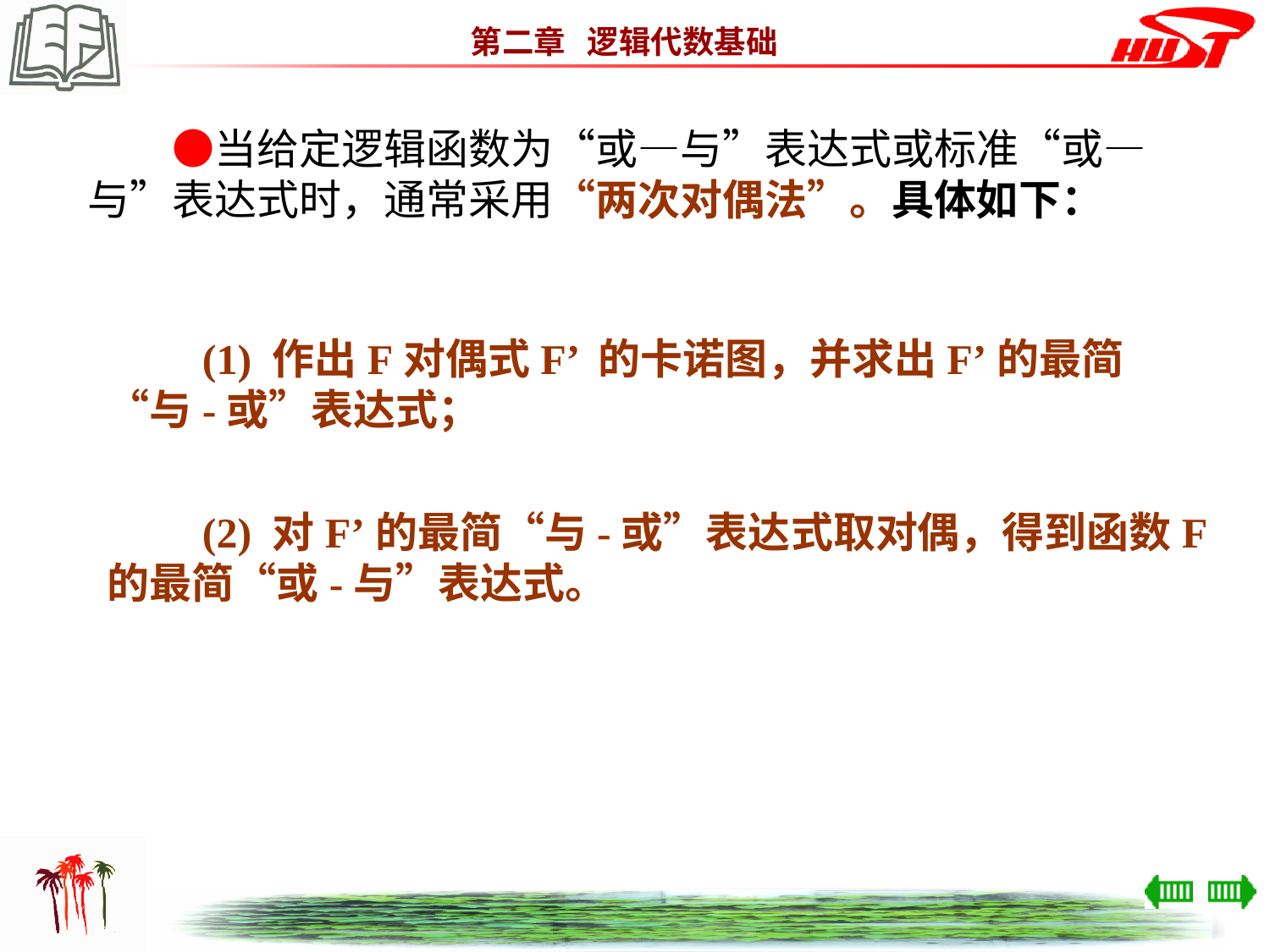

●当给定逻辑函数为“或—与”表达式或标准“或—与”表达式时，通常采用“两次对偶法”。具体如下：
　　(1) 作出F对偶式F’ 的卡诺图，并求出F’的最简“与-或”表达式；
　　(2) 对F’的最简“与-或”表达式取对偶，得到函数F的最简“或-与”表达式。